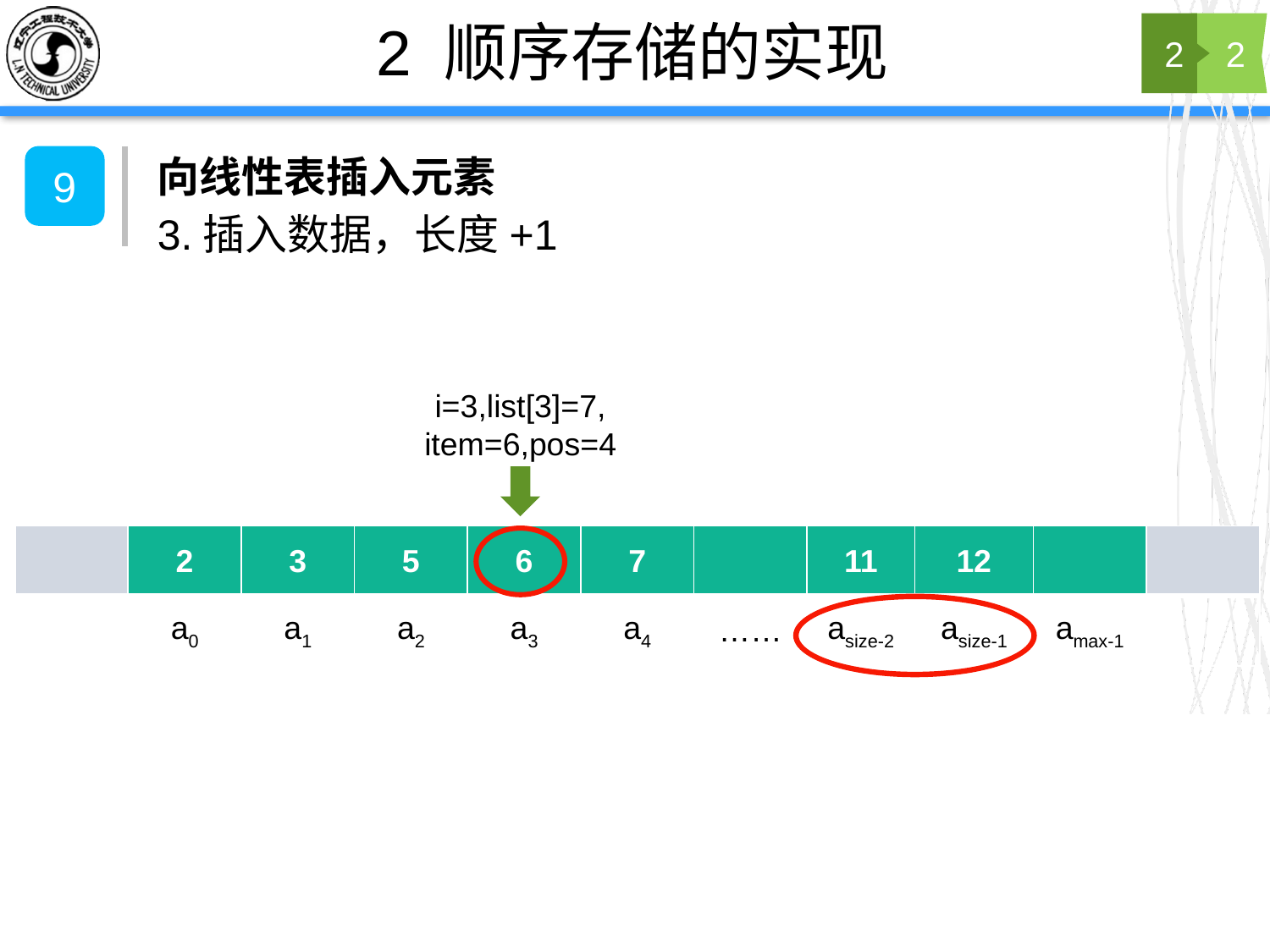

# 2 顺序存储的实现
2
2
向线性表插入元素
9
3.插入数据，长度+1
i=3,list[3]=7,
item=6,pos=4

|  | 2 | 3 | 5 | 6 | 7 |  | 11 | 12 |  |  |
| --- | --- | --- | --- | --- | --- | --- | --- | --- | --- | --- |
|  | a0 | a1 | a2 | a3 | a4 | …… | asize-2 | asize-1 | amax-1 |  |